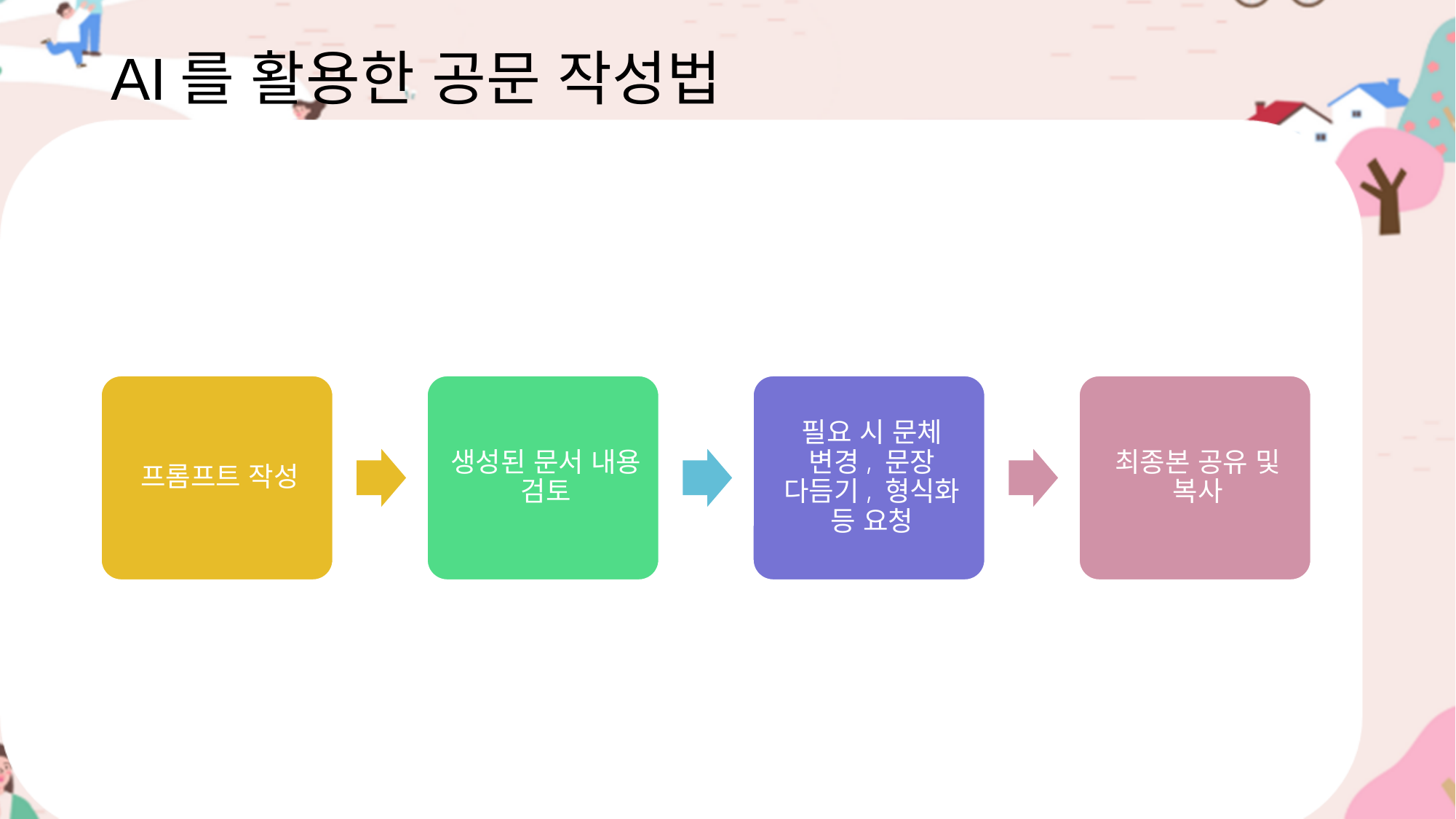

# AI를 활용한 공문 작성법
프롬프트 작성

생성된 문서 내용 검토

필요 시 문체 변경, 문장 다듬기, 형식화 등 요청

최종본 공유 및 복사